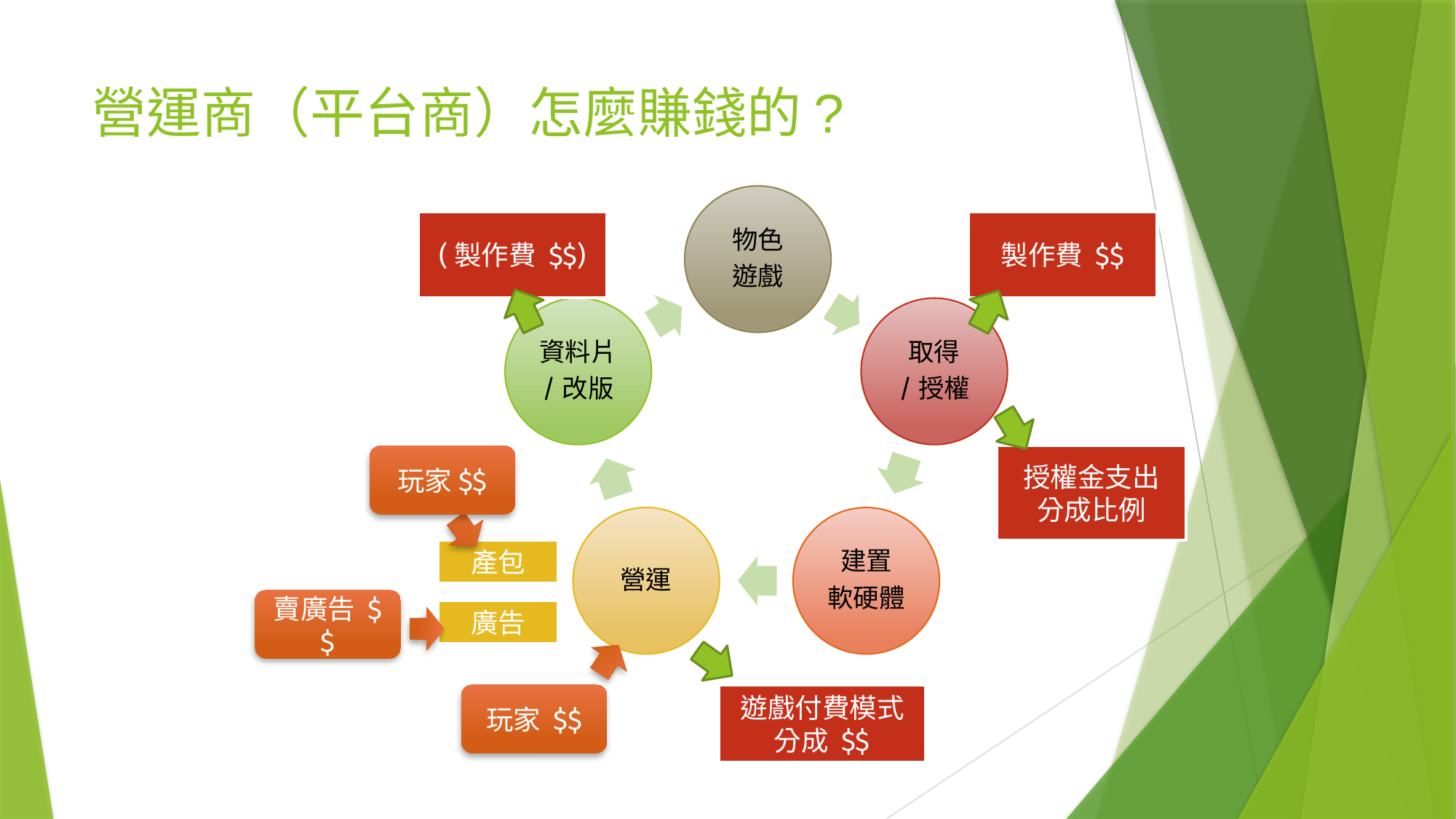

# 營運商（平台商）怎麼賺錢的?
物色
遊戲

取得
/授權

建置
軟硬體

營運

資料片
/改版

(製作費 $$)
製作費 $$

玩家$$
授權金支出
分成比例

產包
賣廣告 $$
廣告

玩家 $$
遊戲付費模式
分成 $$